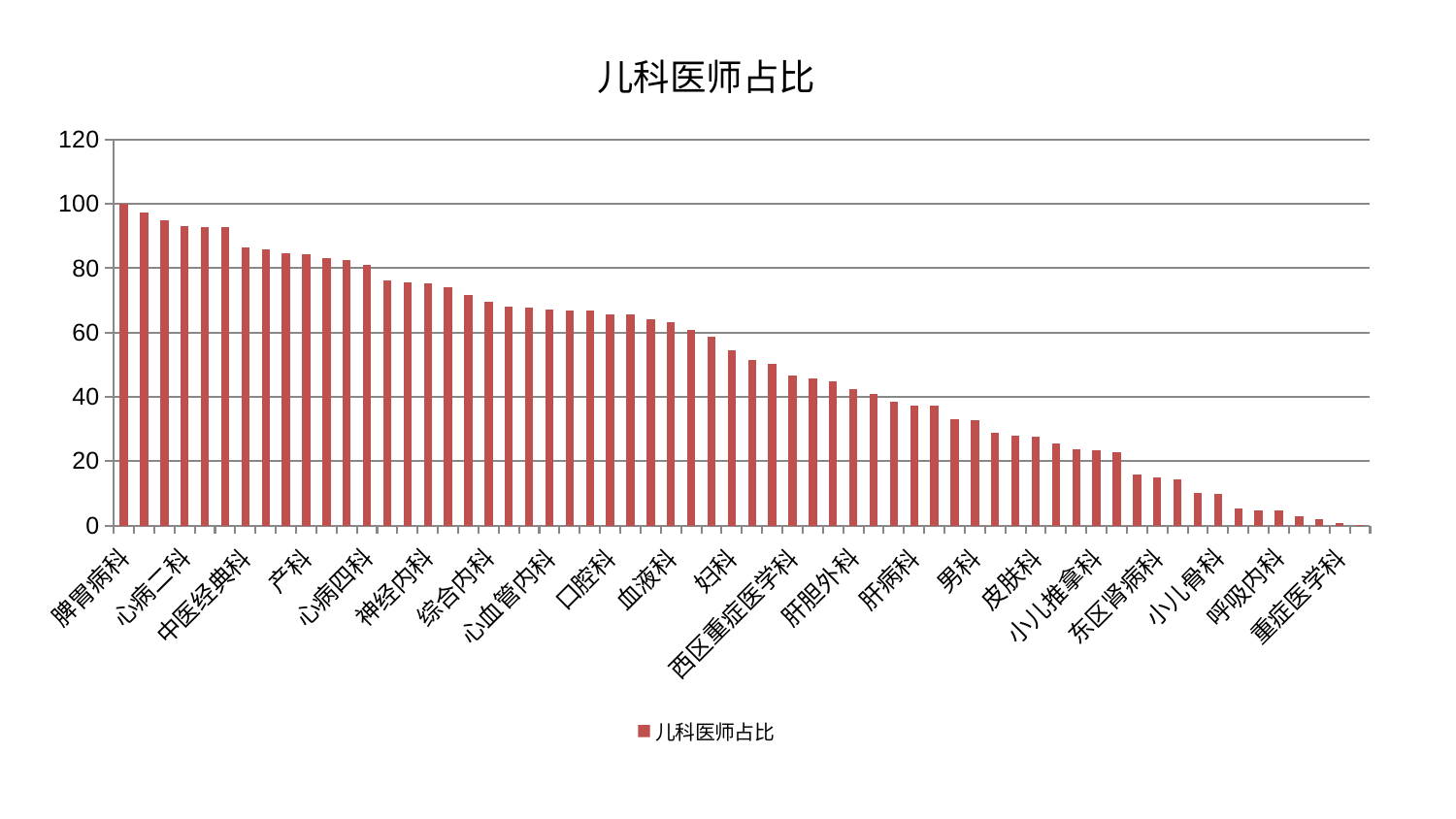

### Chart: 儿科医师占比

| Category | 儿科医师占比 |
|---|---|
| 脾胃病科 | 99.99999999999999 |
| 微创骨科 | 97.38736762611957 |
| 中医外治中心 | 95.03138109568651 |
| 心病二科 | 93.04228549647429 |
| 骨科 | 92.7504801216839 |
| 风湿病科 | 92.69781811459879 |
| 中医经典科 | 86.53046114765378 |
| 耳鼻喉科 | 85.74684885080025 |
| 康复科 | 84.5378437929849 |
| 产科 | 84.37923526050072 |
| 推拿科 | 83.12760509822877 |
| 周围血管科 | 82.48251620494683 |
| 心病四科 | 80.97876234976944 |
| 身心医学科 | 76.32939328074549 |
| 胸外科 | 75.68769270383855 |
| 神经内科 | 75.32411851013241 |
| 医院 | 74.23599492039469 |
| 脑病一科 | 71.59466070860246 |
| 综合内科 | 69.69263125328722 |
| 眼科 | 68.10567788803263 |
| 美容皮肤科 | 67.75768849533642 |
| 心血管内科 | 67.20058967396875 |
| 针灸科 | 66.90803871100844 |
| 消化内科 | 66.85694636695335 |
| 口腔科 | 65.75238976321012 |
| 泌尿外科 | 65.5516200215949 |
| 脊柱骨科 | 64.13413525179311 |
| 血液科 | 63.254595089883274 |
| 关节骨科 | 60.90230097509135 |
| 肿瘤内科 | 58.76261877469975 |
| 妇科 | 54.506877209606564 |
| 肾病科 | 51.37222698259037 |
| 肛肠科 | 50.151711982386274 |
| 西区重症医学科 | 46.717552570675274 |
| 脑病三科 | 45.87518993060433 |
| 乳腺甲状腺外科 | 44.781780156602956 |
| 肝胆外科 | 42.300106543096604 |
| 妇科妇二科合并 | 40.89217109882108 |
| 运动损伤骨科 | 38.540045549007075 |
| 肝病科 | 37.24504603361463 |
| 儿科 | 37.1217837692546 |
| 脑病二科 | 32.927673950359576 |
| 男科 | 32.8326390427479 |
| 治未病中心 | 28.80000226653761 |
| 心病一科 | 27.85517388041664 |
| 皮肤科 | 27.558827247108763 |
| 创伤骨科 | 25.428860373517963 |
| 神经外科 | 23.75530706421977 |
| 小儿推拿科 | 23.413520923593932 |
| 显微骨科 | 22.830037706393203 |
| 东区重症医学科 | 15.8172395747541 |
| 东区肾病科 | 14.91951704915832 |
| 妇二科 | 14.344051040821924 |
| 心病三科 | 10.19813678543135 |
| 小儿骨科 | 9.874822015893143 |
| 肾脏内科 | 5.311894758562202 |
| 脾胃科消化科合并 | 4.802457746957712 |
| 呼吸内科 | 4.639918842647737 |
| 普通外科 | 2.9993002888638625 |
| 老年医学科 | 1.9802368598970856 |
| 重症医学科 | 0.816538284225796 |
| 内分泌科 | 0.25028366541295827 |
178